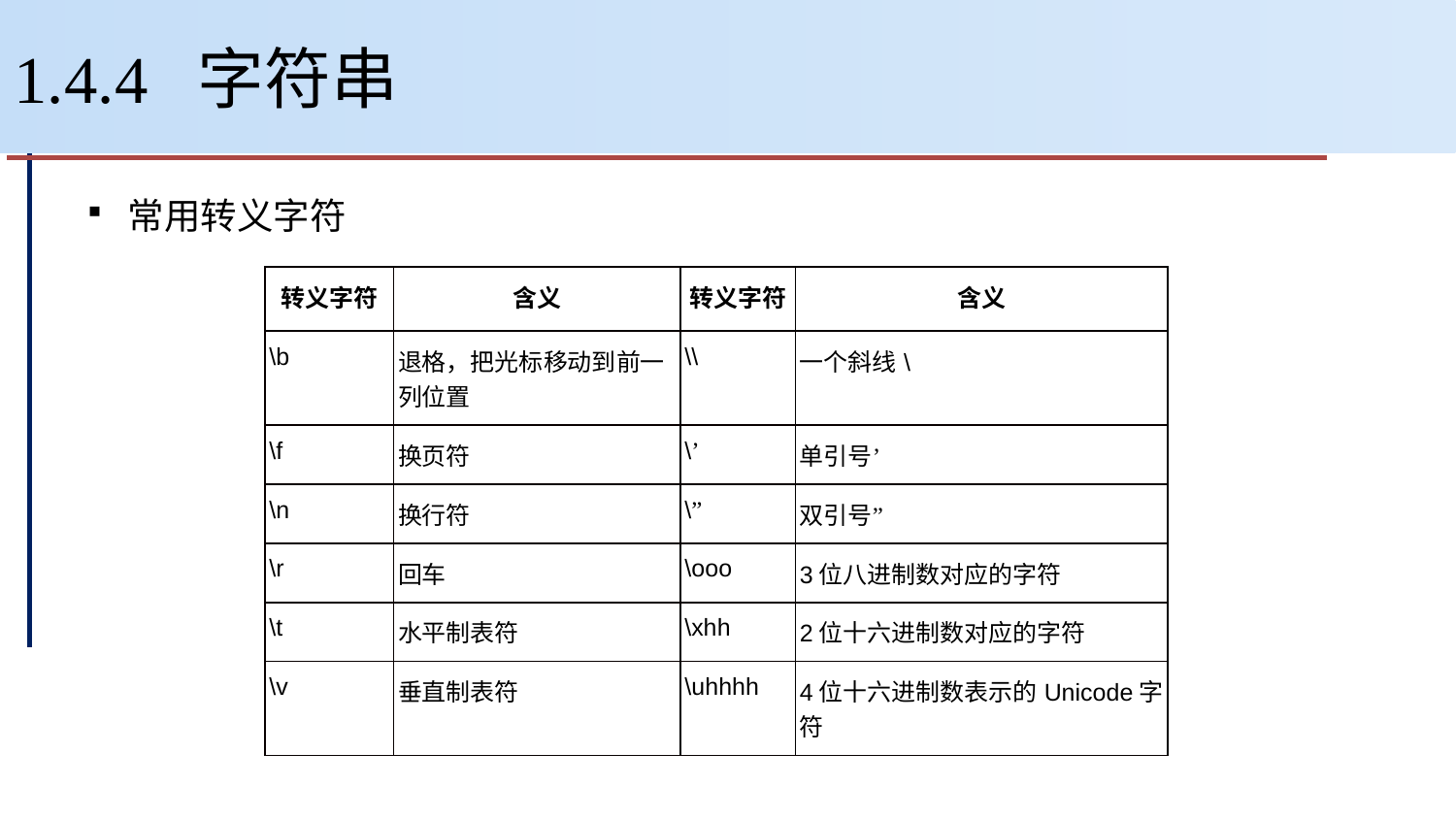

# 1.4.4  字符串
常用转义字符
| 转义字符 | 含义 | 转义字符 | 含义 |
| --- | --- | --- | --- |
| \b | 退格，把光标移动到前一列位置 | \\ | 一个斜线\ |
| \f | 换页符 | \’ | 单引号’ |
| \n | 换行符 | \” | 双引号” |
| \r | 回车 | \ooo | 3位八进制数对应的字符 |
| \t | 水平制表符 | \xhh | 2位十六进制数对应的字符 |
| \v | 垂直制表符 | \uhhhh | 4位十六进制数表示的Unicode字符 |